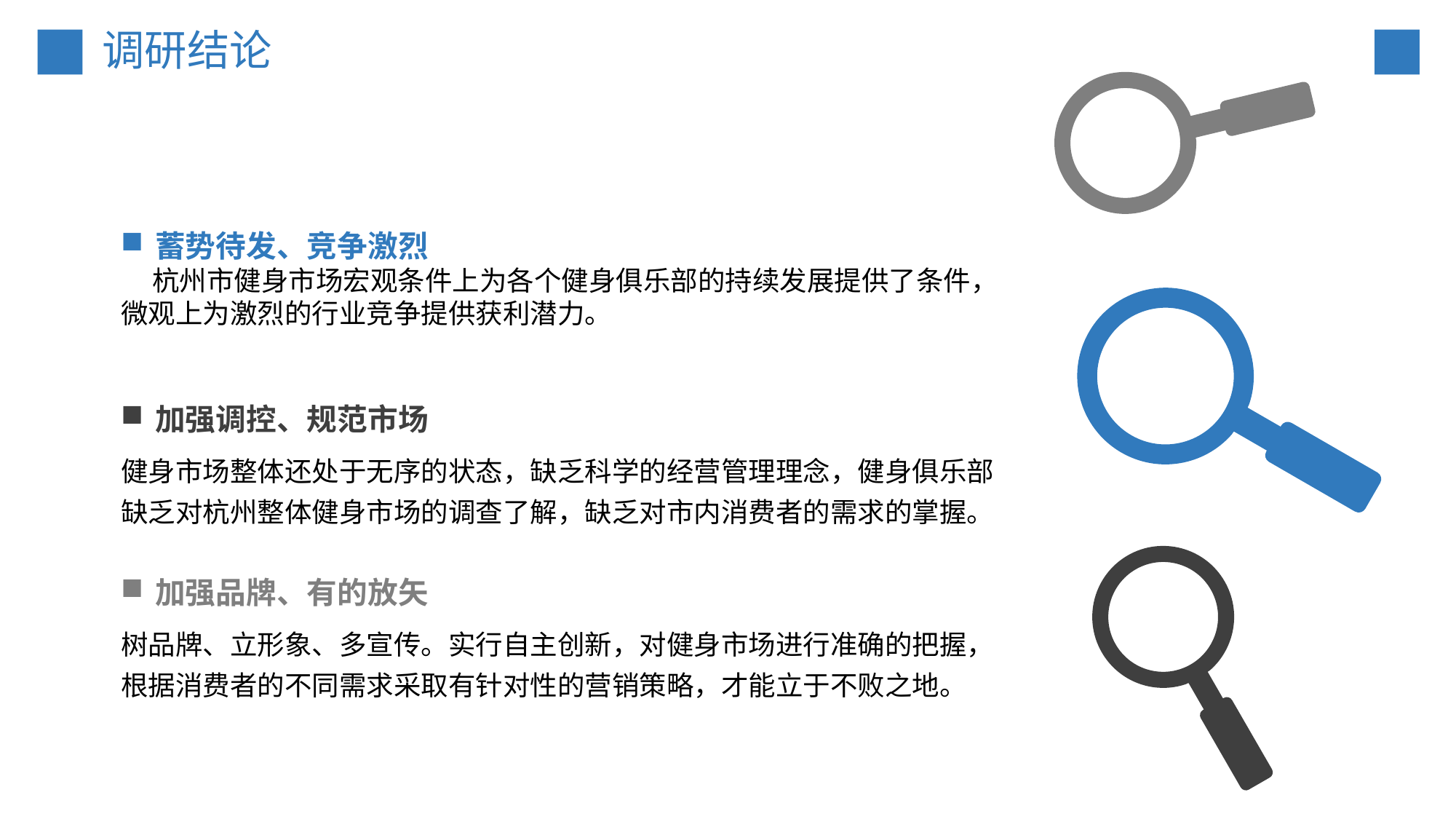

# 调研结论
蓄势待发、竞争激烈
    杭州市健身市场宏观条件上为各个健身俱乐部的持续发展提供了条件，微观上为激烈的行业竞争提供获利潜力。

加强调控、规范市场
健身市场整体还处于无序的状态，缺乏科学的经营管理理念，健身俱乐部缺乏对杭州整体健身市场的调查了解，缺乏对市内消费者的需求的掌握。

加强品牌、有的放矢
树品牌、立形象、多宣传。实行自主创新，对健身市场进行准确的把握，根据消费者的不同需求采取有针对性的营销策略，才能立于不败之地。